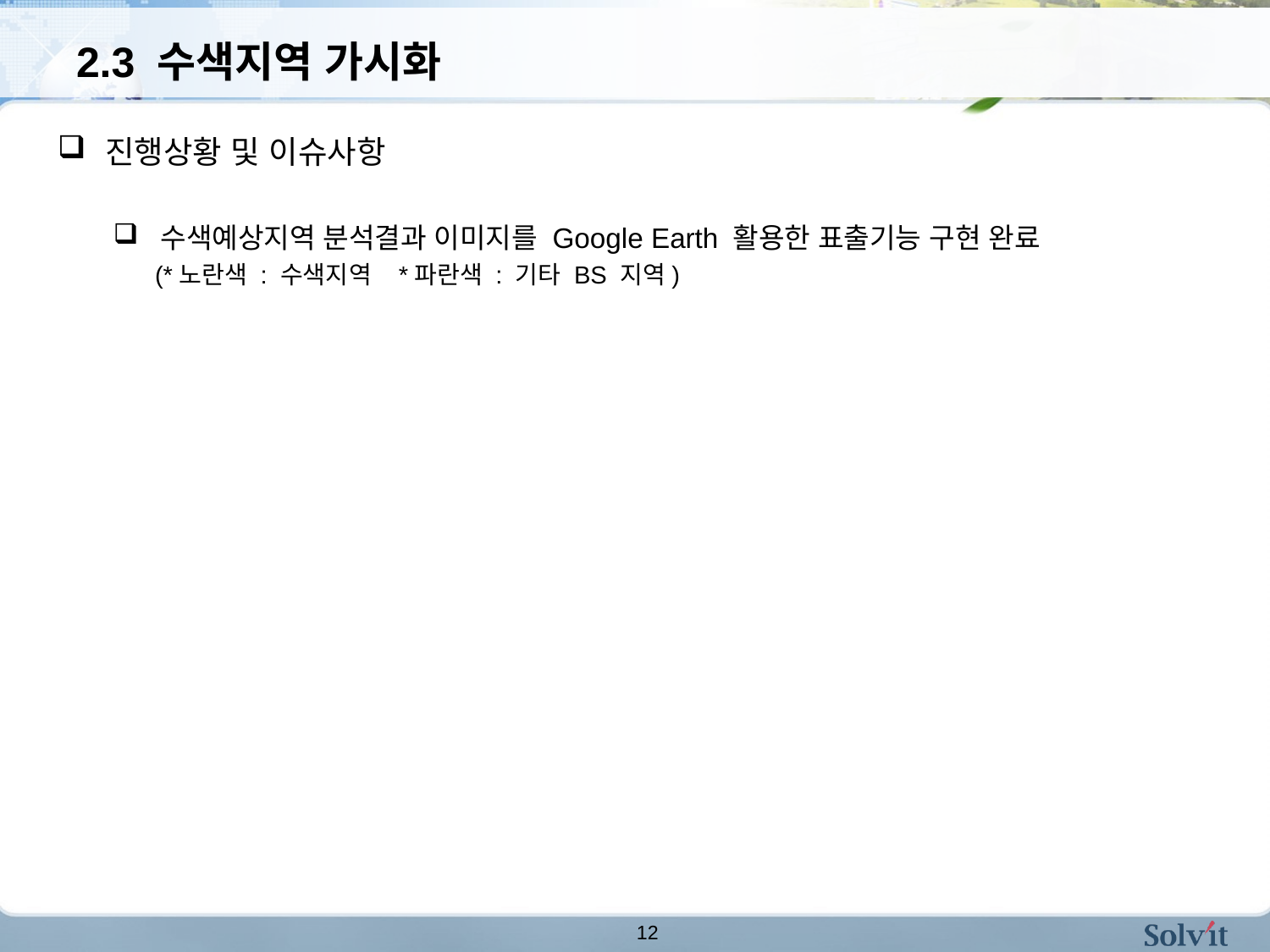

# 2.3 수색지역 가시화
진행상황 및 이슈사항

수색예상지역 분석결과 이미지를 Google Earth 활용한 표출기능 구현 완료
      (*노란색 : 수색지역   *파란색 : 기타 BS 지역)

12